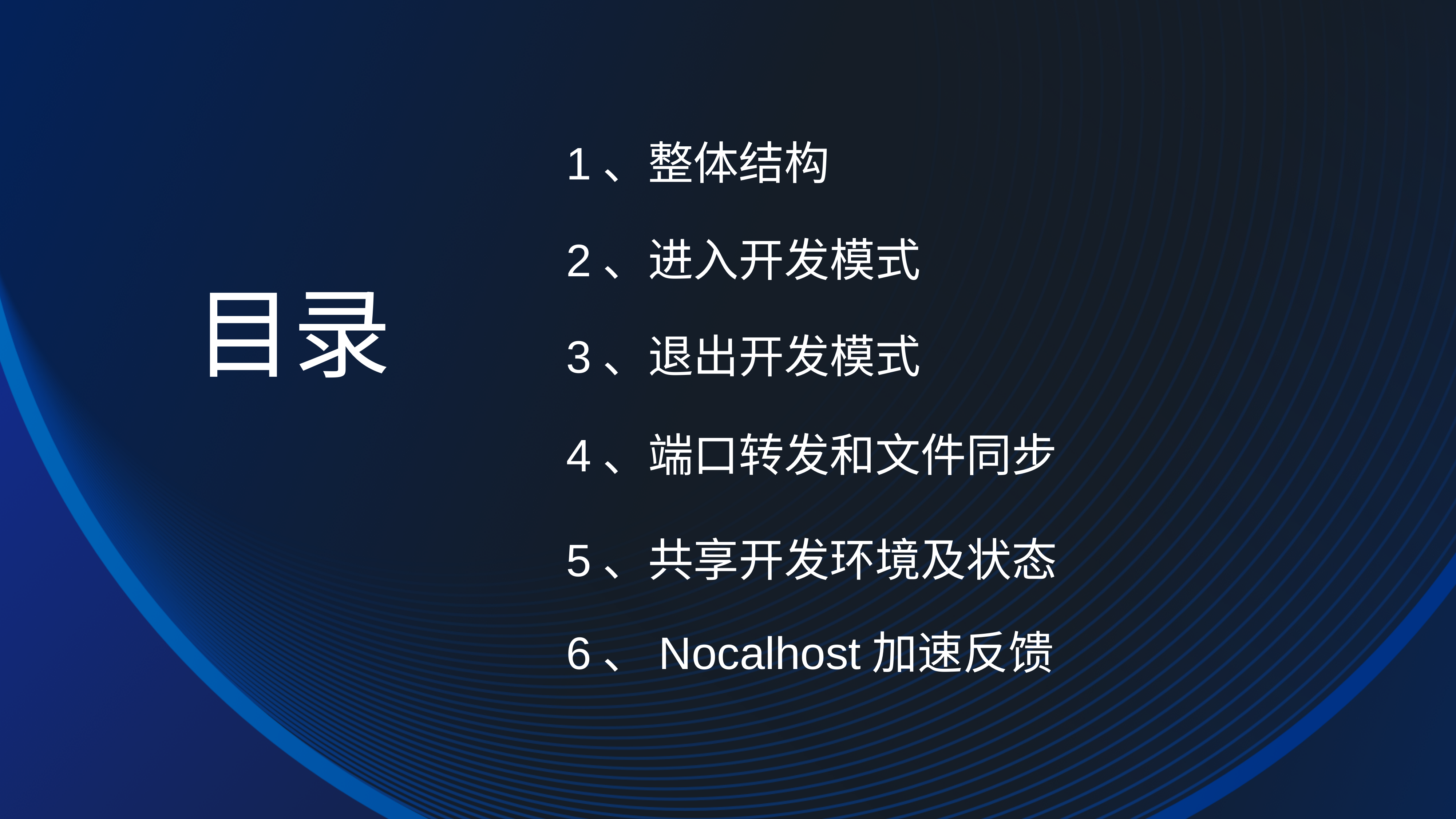

1、整体结构
2、进入开发模式
目录
3、退出开发模式
4、端口转发和文件同步
5、共享开发环境及状态
6、Nocalhost加速反馈